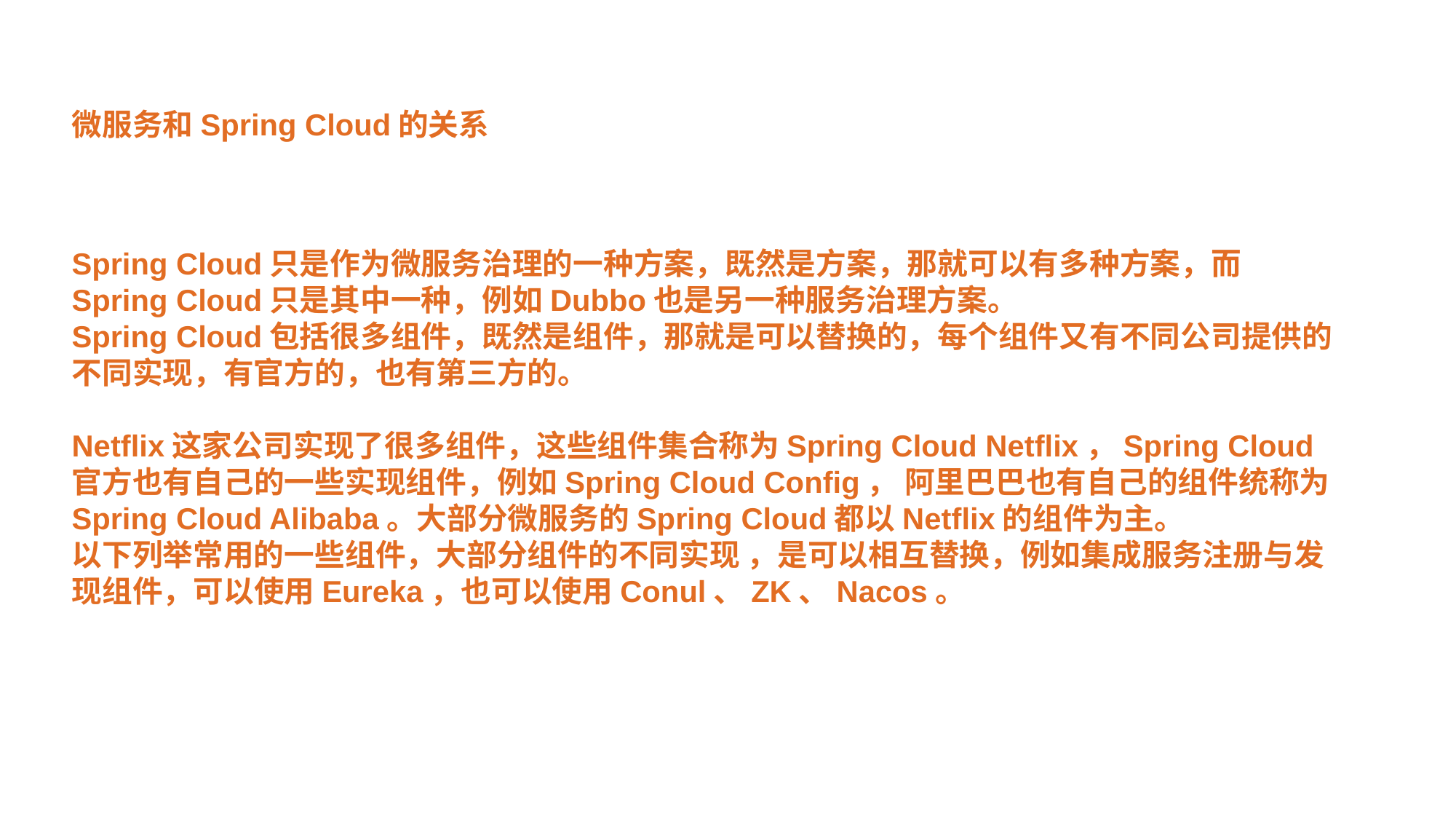

微服务和Spring Cloud的关系
Spring Cloud只是作为微服务治理的一种方案，既然是方案，那就可以有多种方案，而Spring Cloud只是其中一种，例如Dubbo也是另一种服务治理方案。
Spring Cloud包括很多组件，既然是组件，那就是可以替换的，每个组件又有不同公司提供的不同实现，有官方的，也有第三方的。

Netflix这家公司实现了很多组件，这些组件集合称为Spring Cloud Netflix，Spring Cloud官方也有自己的一些实现组件，例如Spring Cloud Config， 阿里巴巴也有自己的组件统称为Spring Cloud Alibaba。大部分微服务的Spring Cloud都以Netflix的组件为主。
以下列举常用的一些组件，大部分组件的不同实现 ，是可以相互替换，例如集成服务注册与发现组件，可以使用Eureka，也可以使用Conul、ZK、Nacos。